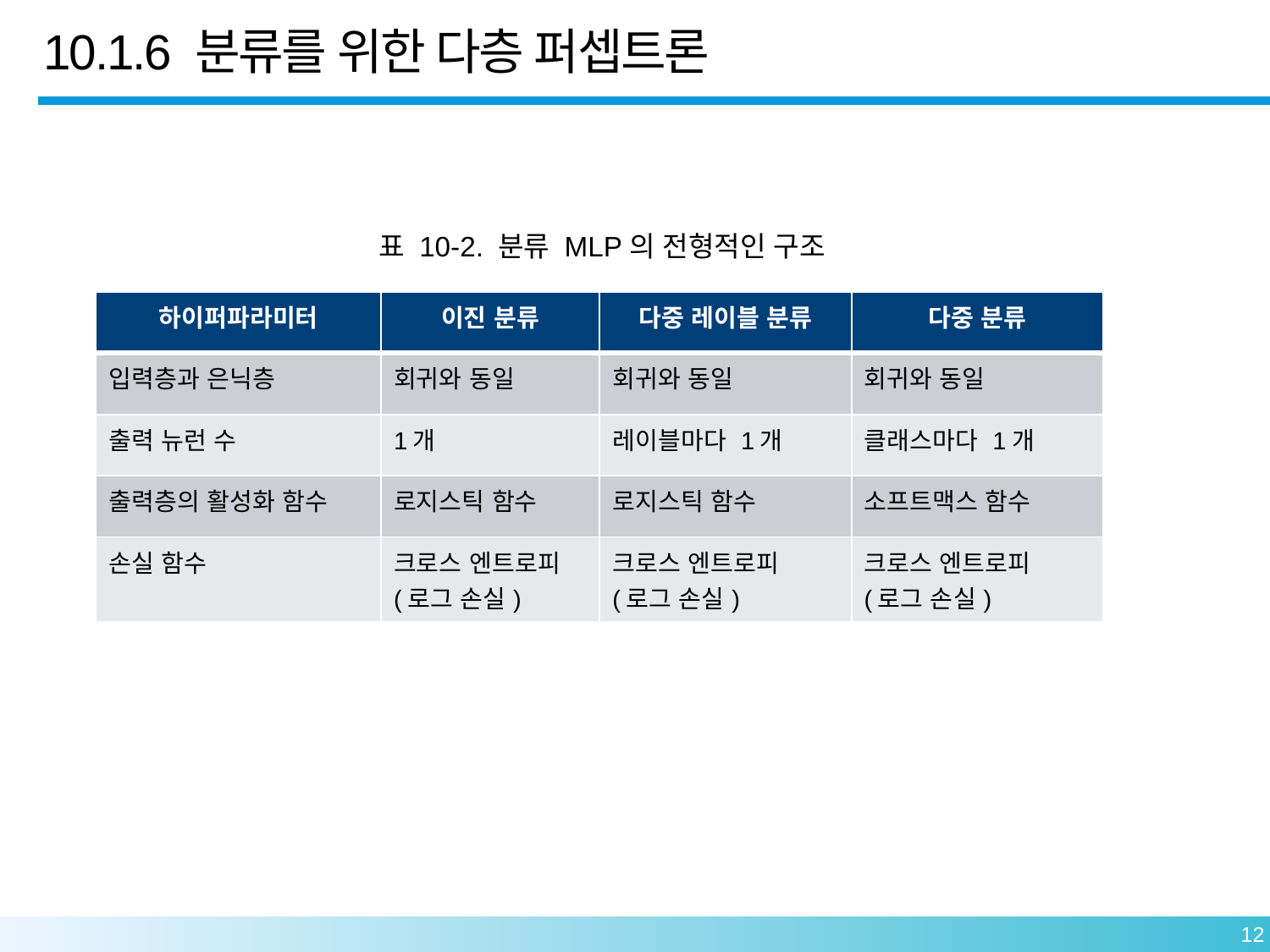

10.1.6 분류를 위한 다층 퍼셉트론
표 10-2. 분류 MLP의 전형적인 구조
| 하이퍼파라미터 | 이진 분류 | 다중 레이블 분류 | 다중 분류 |
| --- | --- | --- | --- |
| 입력층과 은닉층 | 회귀와 동일 | 회귀와 동일 | 회귀와 동일 |
| 출력 뉴런 수 | 1개 | 레이블마다 1개 | 클래스마다 1개 |
| 출력층의 활성화 함수 | 로지스틱 함수 | 로지스틱 함수 | 소프트맥스 함수 |
| 손실 함수 | 크로스 엔트로피 (로그 손실) | 크로스 엔트로피 (로그 손실) | 크로스 엔트로피 (로그 손실) |
12